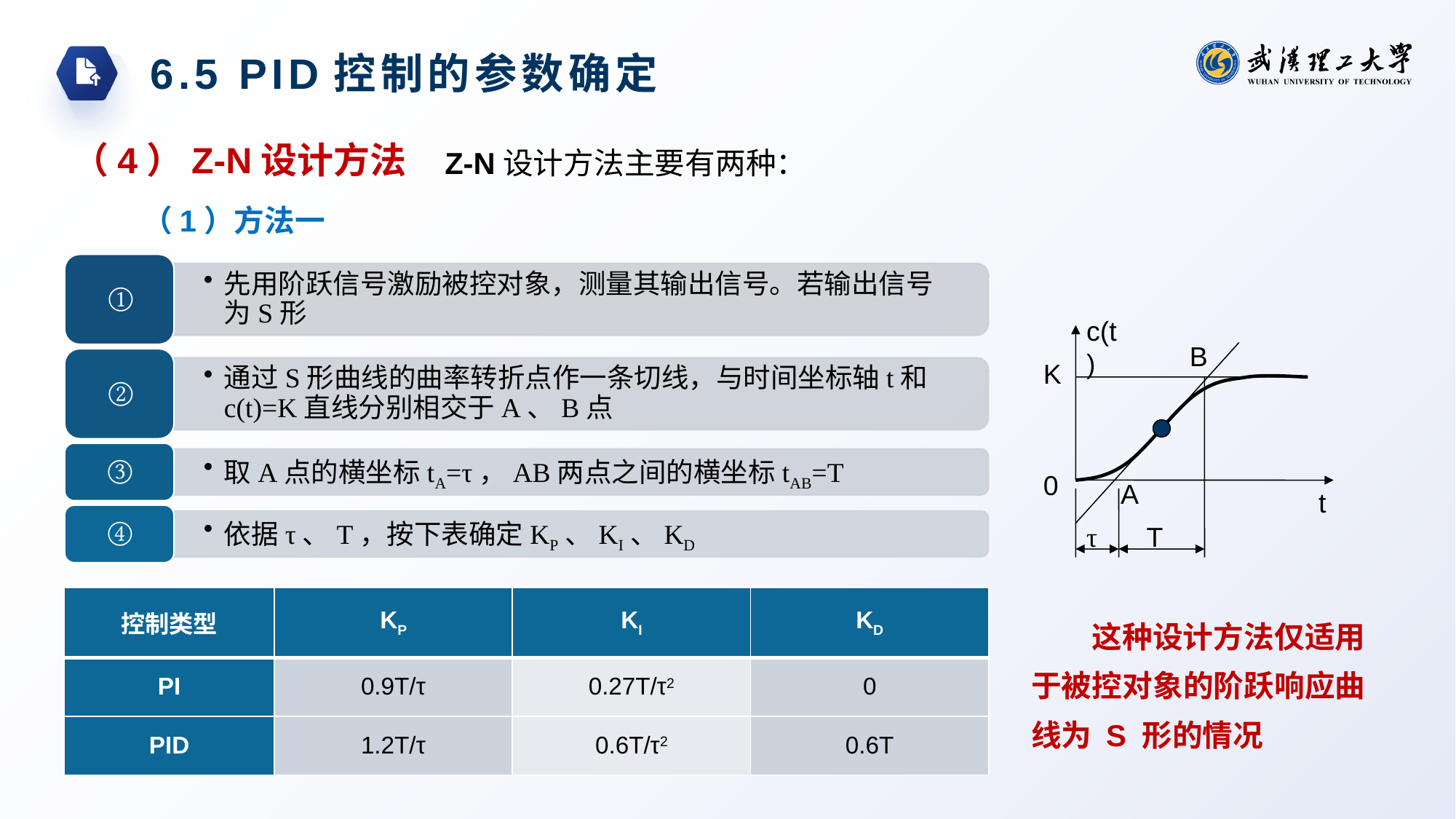

6.5 PID控制的参数确定
（4）Z-N设计方法
Z-N设计方法主要有两种：
（1）方法一
先用阶跃信号激励被控对象，测量其输出信号。若输出信号为S形
①
通过S形曲线的曲率转折点作一条切线，与时间坐标轴t和c(t)=K直线分别相交于A、B点
②
取A点的横坐标tA=τ，AB两点之间的横坐标tAB=T
③
依据τ、T，按下表确定KP、KI、KD
④
c(t)

B

K

0
A

t

τ
T

| 控制类型 | KP | KI | KD |
| --- | --- | --- | --- |
| PI | 0.9T/τ | 0.27T/τ2 | 0 |
| PID | 1.2T/τ | 0.6T/τ2 | 0.6T |
这种设计方法仅适用于被控对象的阶跃响应曲线为 S 形的情况